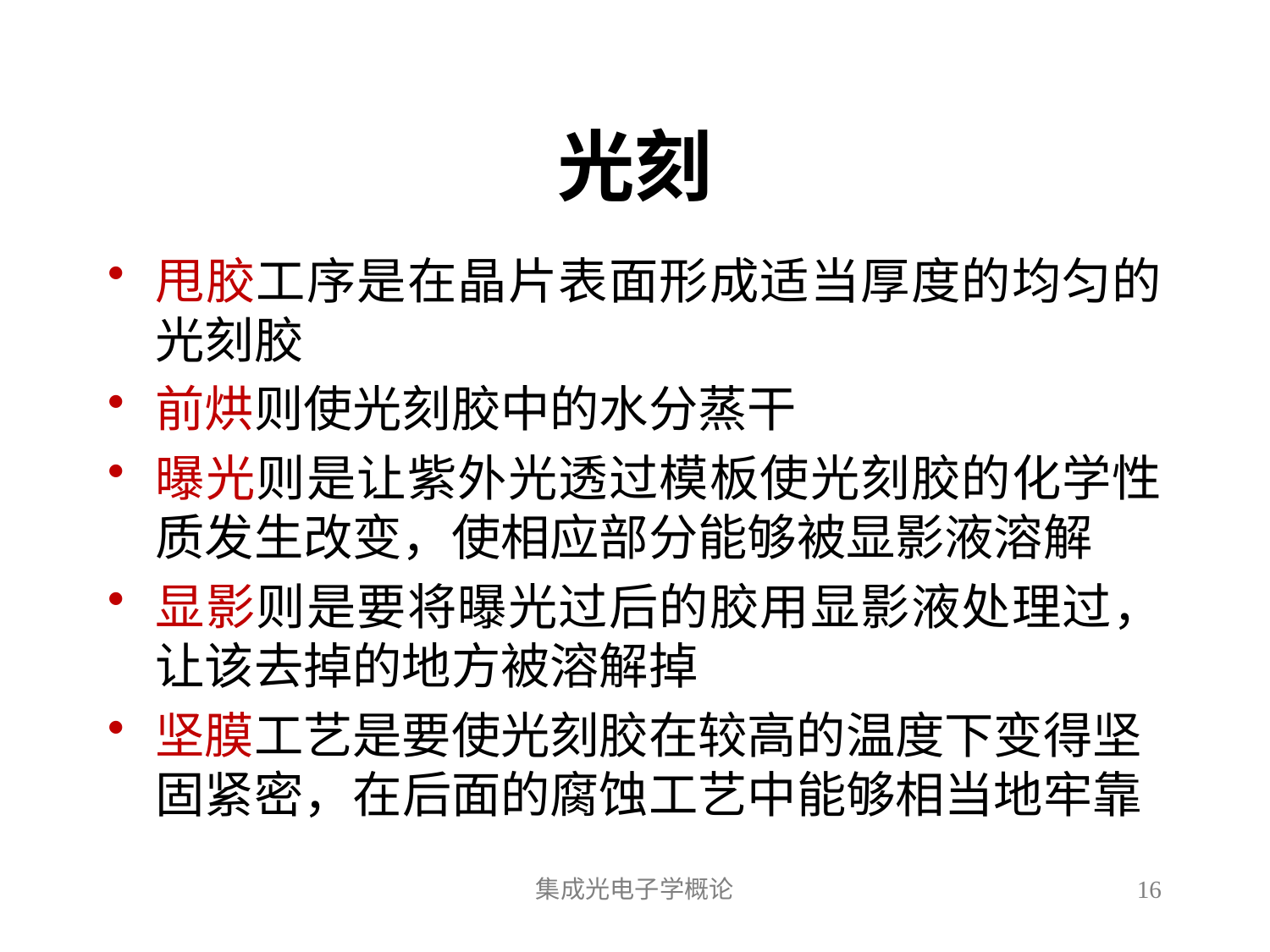

# 光刻
甩胶工序是在晶片表面形成适当厚度的均匀的光刻胶
前烘则使光刻胶中的水分蒸干
曝光则是让紫外光透过模板使光刻胶的化学性质发生改变，使相应部分能够被显影液溶解
显影则是要将曝光过后的胶用显影液处理过，让该去掉的地方被溶解掉
坚膜工艺是要使光刻胶在较高的温度下变得坚固紧密，在后面的腐蚀工艺中能够相当地牢靠

集成光电子学概论
16